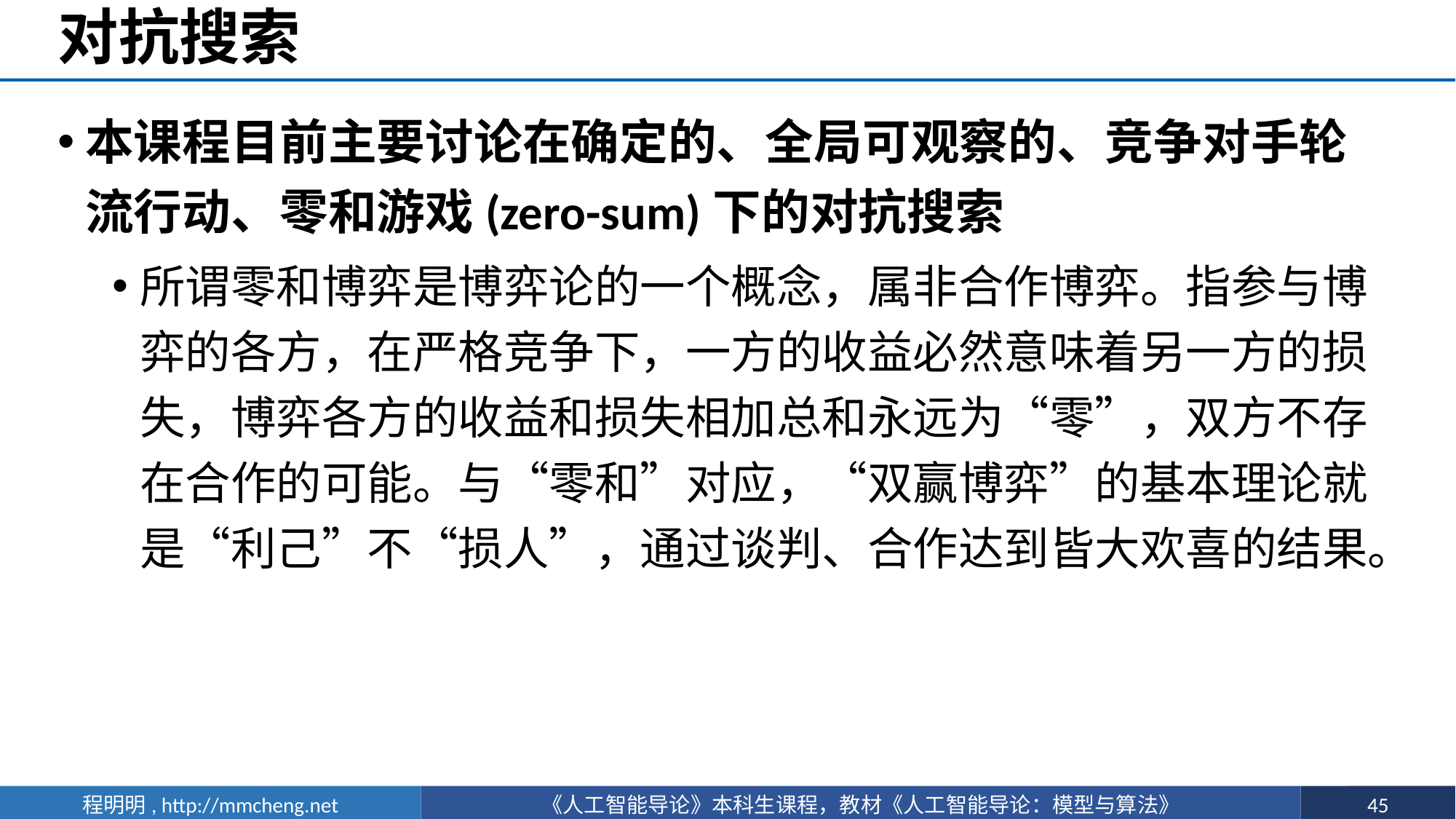

# 对抗搜索
本课程目前主要讨论在确定的、全局可观察的、竞争对手轮流行动、零和游戏(zero-sum)下的对抗搜索
所谓零和博弈是博弈论的一个概念，属非合作博弈。指参与博弈的各方，在严格竞争下，一方的收益必然意味着另一方的损失，博弈各方的收益和损失相加总和永远为“零”，双方不存在合作的可能。与“零和”对应，“双赢博弈”的基本理论就是“利己”不“损人”，通过谈判、合作达到皆大欢喜的结果。